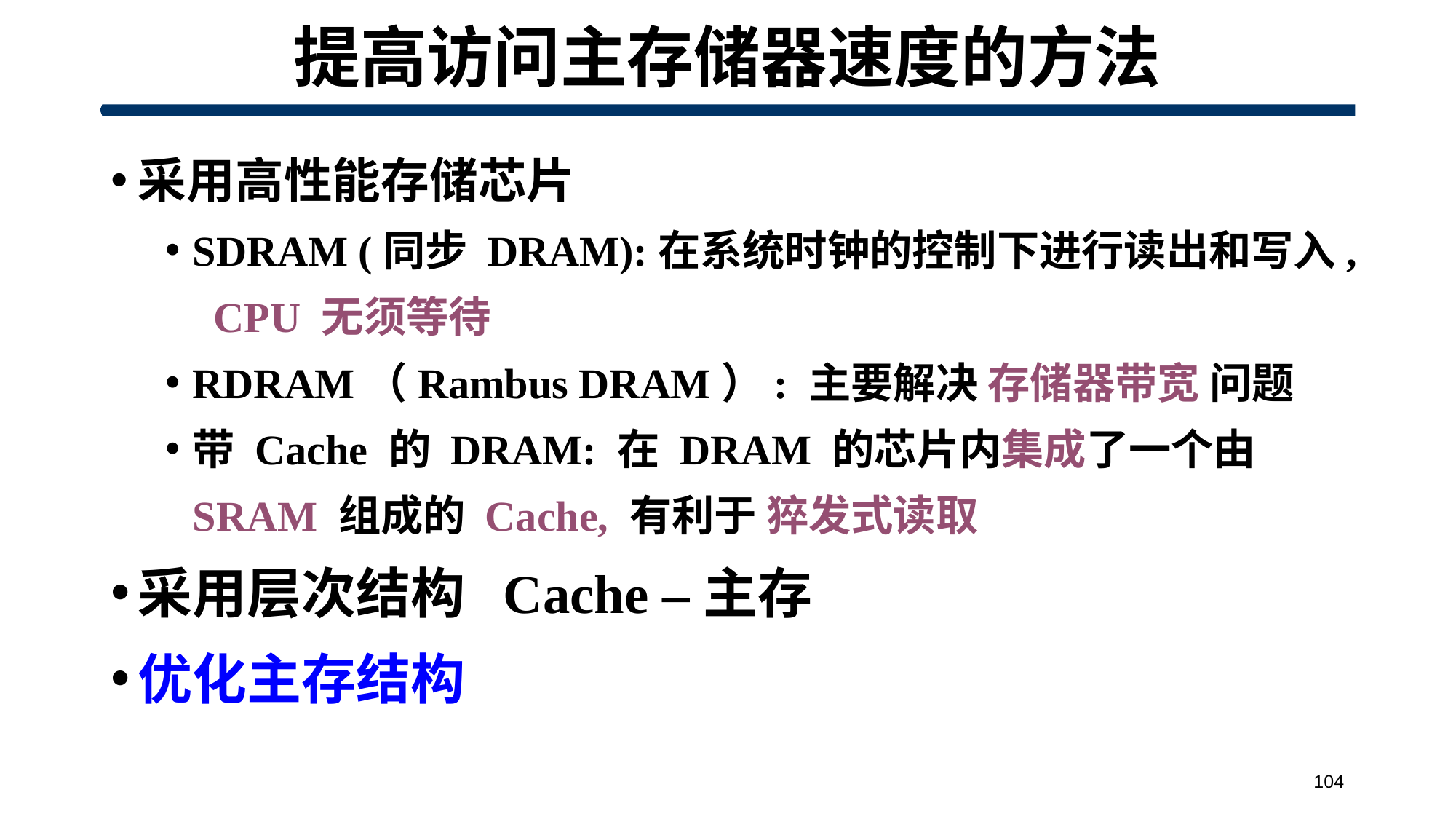

# 提高访问主存储器速度的方法
采用高性能存储芯片
SDRAM (同步 DRAM):在系统时钟的控制下进行读出和写入,  CPU 无须等待
RDRAM（Rambus DRAM）: 主要解决 存储器带宽 问题
带 Cache 的 DRAM: 在 DRAM 的芯片内集成了一个由 SRAM 组成的 Cache, 有利于 猝发式读取
采用层次结构  Cache –主存
优化主存结构
104